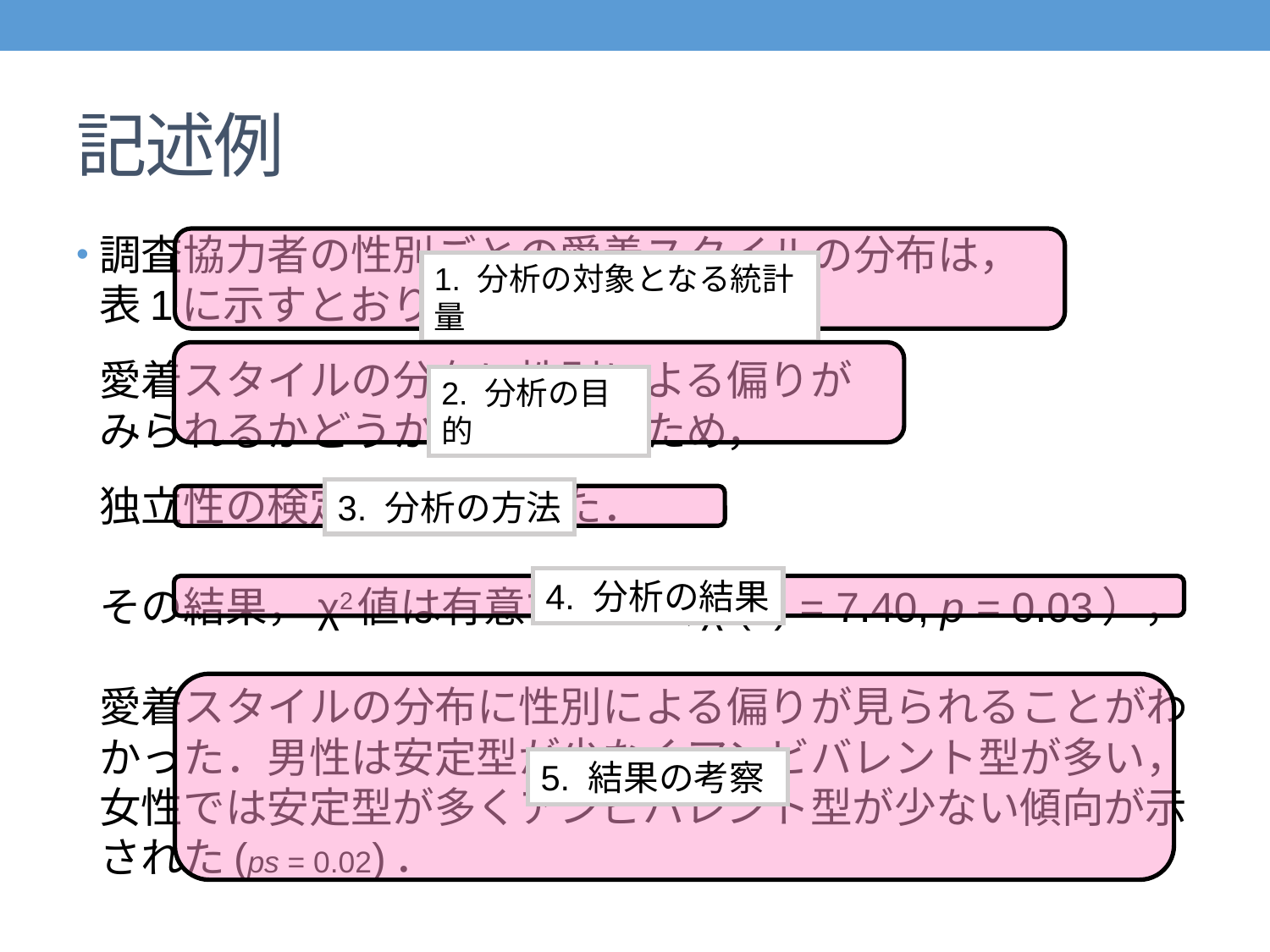

# 記述例
調査協力者の性別ごとの愛着スタイルの分布は，
表1に示すとおりであった．
愛着スタイルの分布に性別による偏りが
みられるかどうかを検討するため，
独立性の検定をおこなった．
その結果，χ2値は有意であり（χ2(2) = 7.40, p = 0.03），
愛着スタイルの分布に性別による偏りが見られることがわかった．男性は安定型が少なくアンビバレント型が多い，女性では安定型が多くアンビバレント型が少ない傾向が示された(ps = 0.02)．

1. 分析の対象となる統計量

2. 分析の目的
3. 分析の方法

4. 分析の結果

5. 結果の考察